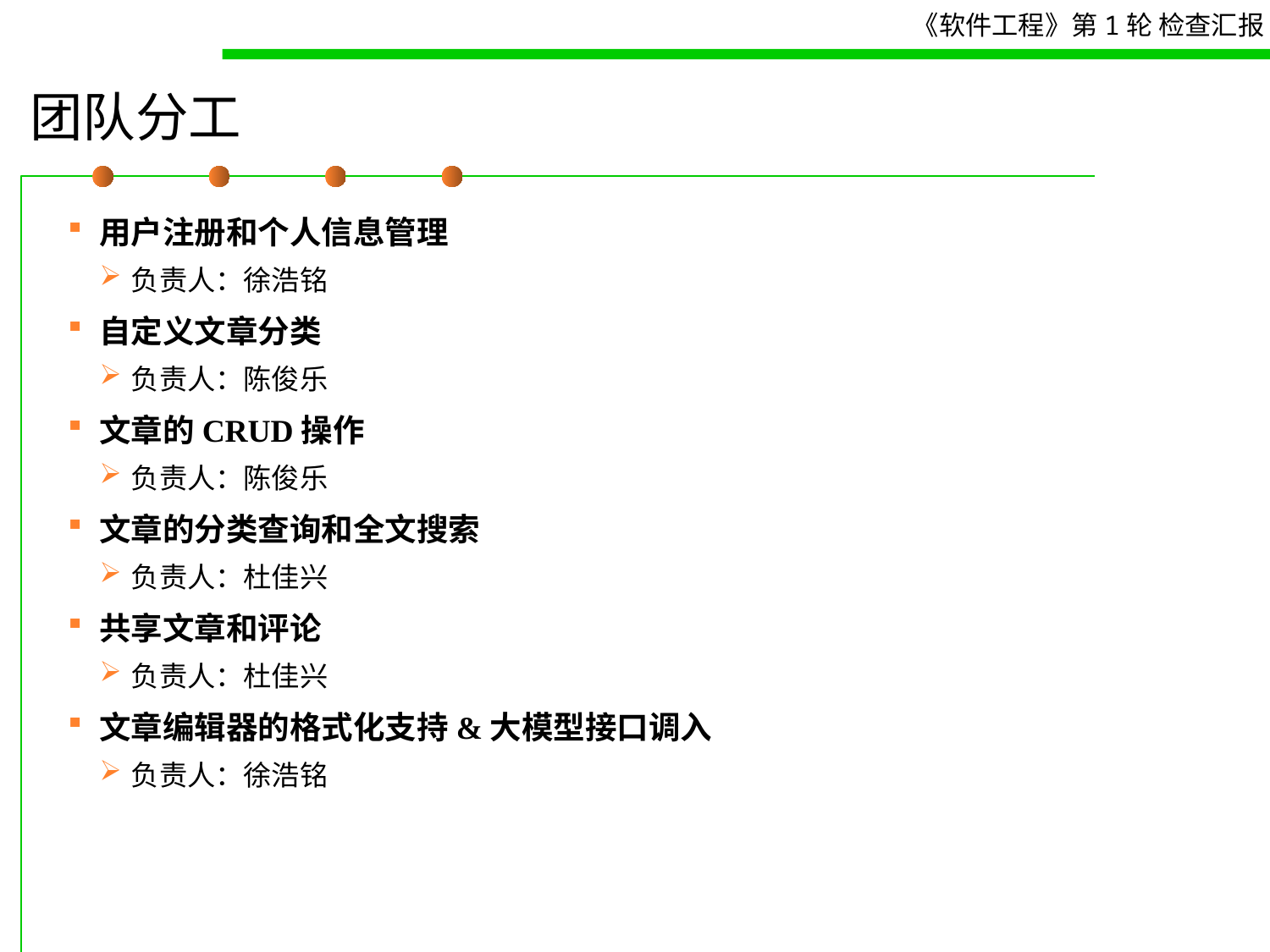

# 团队分工
用户注册和个人信息管理
负责人：徐浩铭
自定义文章分类
负责人：陈俊乐
文章的CRUD操作
负责人：陈俊乐
文章的分类查询和全文搜索
负责人：杜佳兴
共享文章和评论
负责人：杜佳兴
文章编辑器的格式化支持&大模型接口调入
负责人：徐浩铭